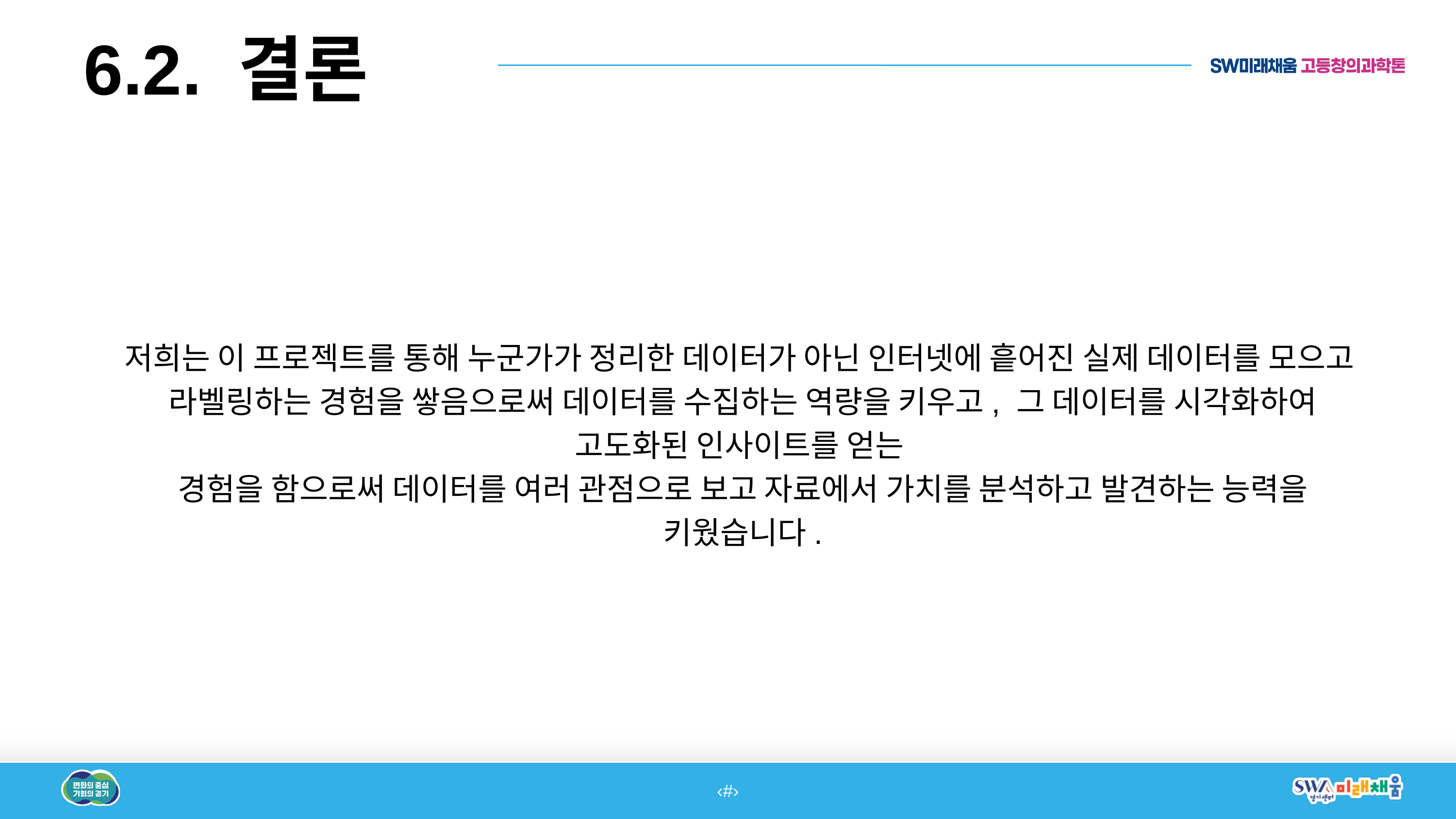

6.2. 결론

저희는 이 프로젝트를 통해 누군가가 정리한 데이터가 아닌 인터넷에 흩어진 실제 데이터를 모으고
라벨링하는 경험을 쌓음으로써 데이터를 수집하는 역량을 키우고, 그 데이터를 시각화하여 고도화된 인사이트를 얻는
경험을 함으로써 데이터를 여러 관점으로 보고 자료에서 가치를 분석하고 발견하는 능력을 키웠습니다.

‹#›